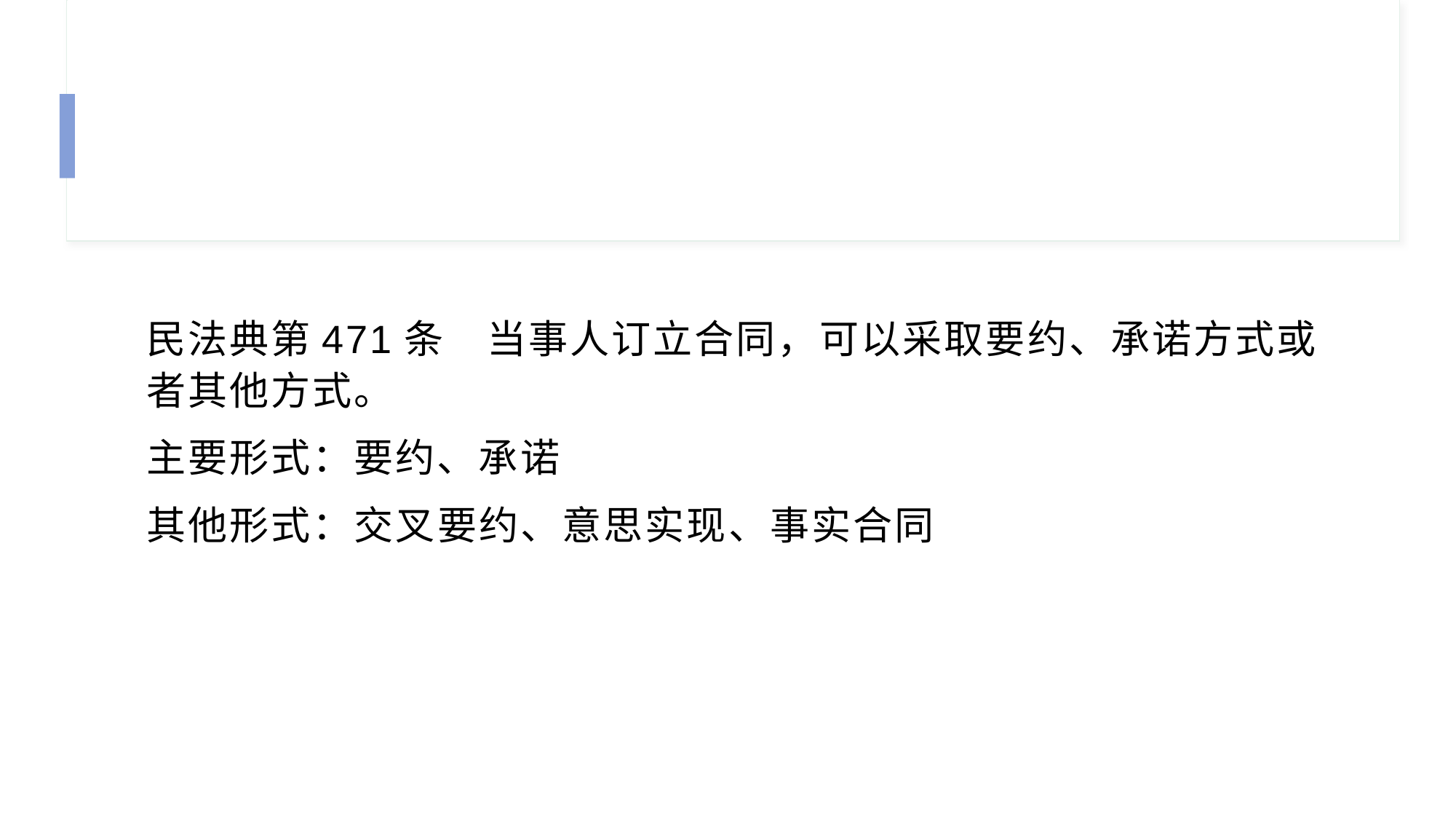

#
民法典第471条　当事人订立合同，可以采取要约、承诺方式或者其他方式。
主要形式：要约、承诺
其他形式：交叉要约、意思实现、事实合同